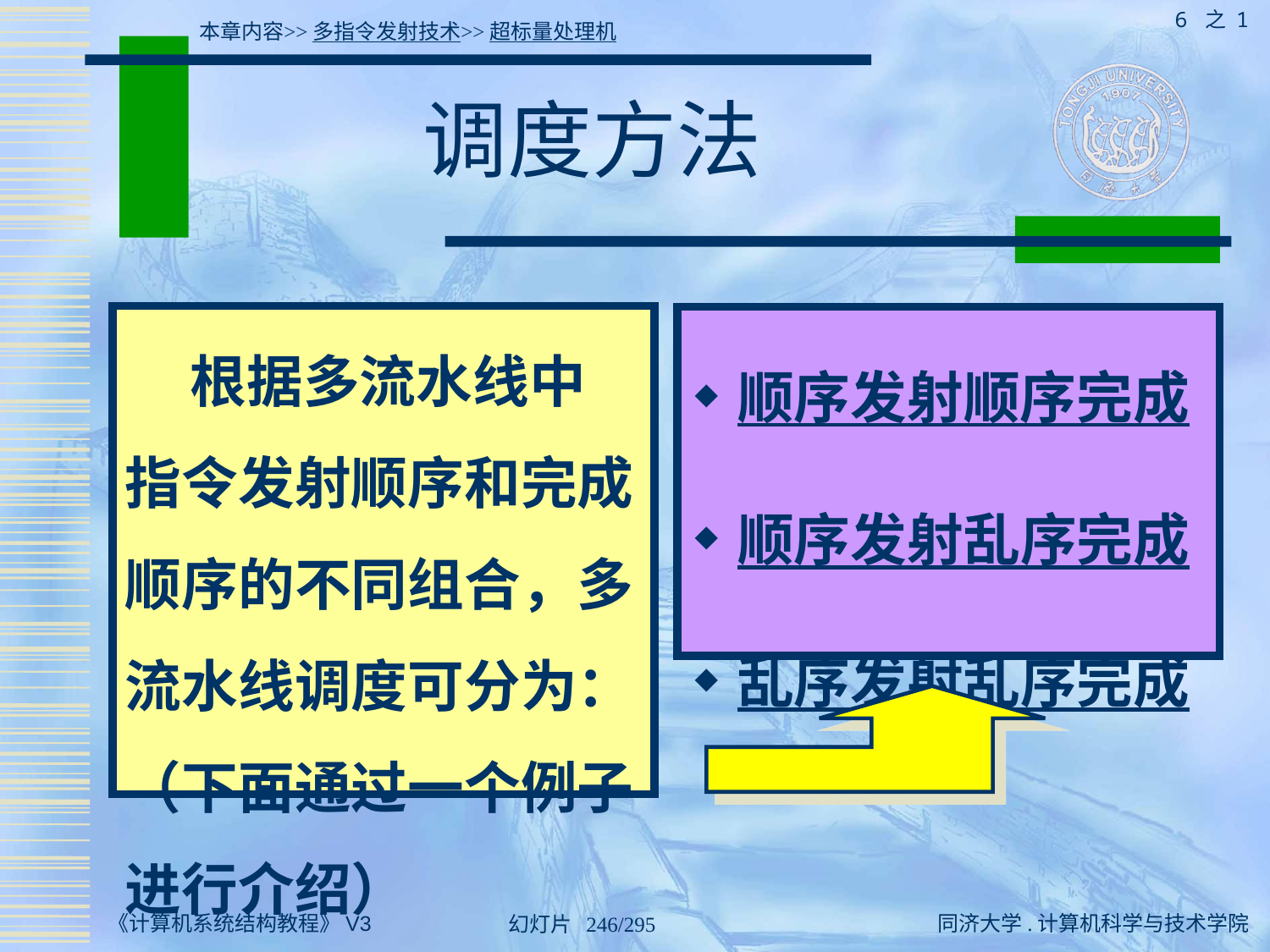

6 之 1
本章内容>>多指令发射技术>>超标量处理机
# 调度方法
    根据多流水线中指令发射顺序和完成顺序的不同组合，多流水线调度可分为：（下面通过一个例子进行介绍）
顺序发射顺序完成
顺序发射乱序完成
乱序发射乱序完成